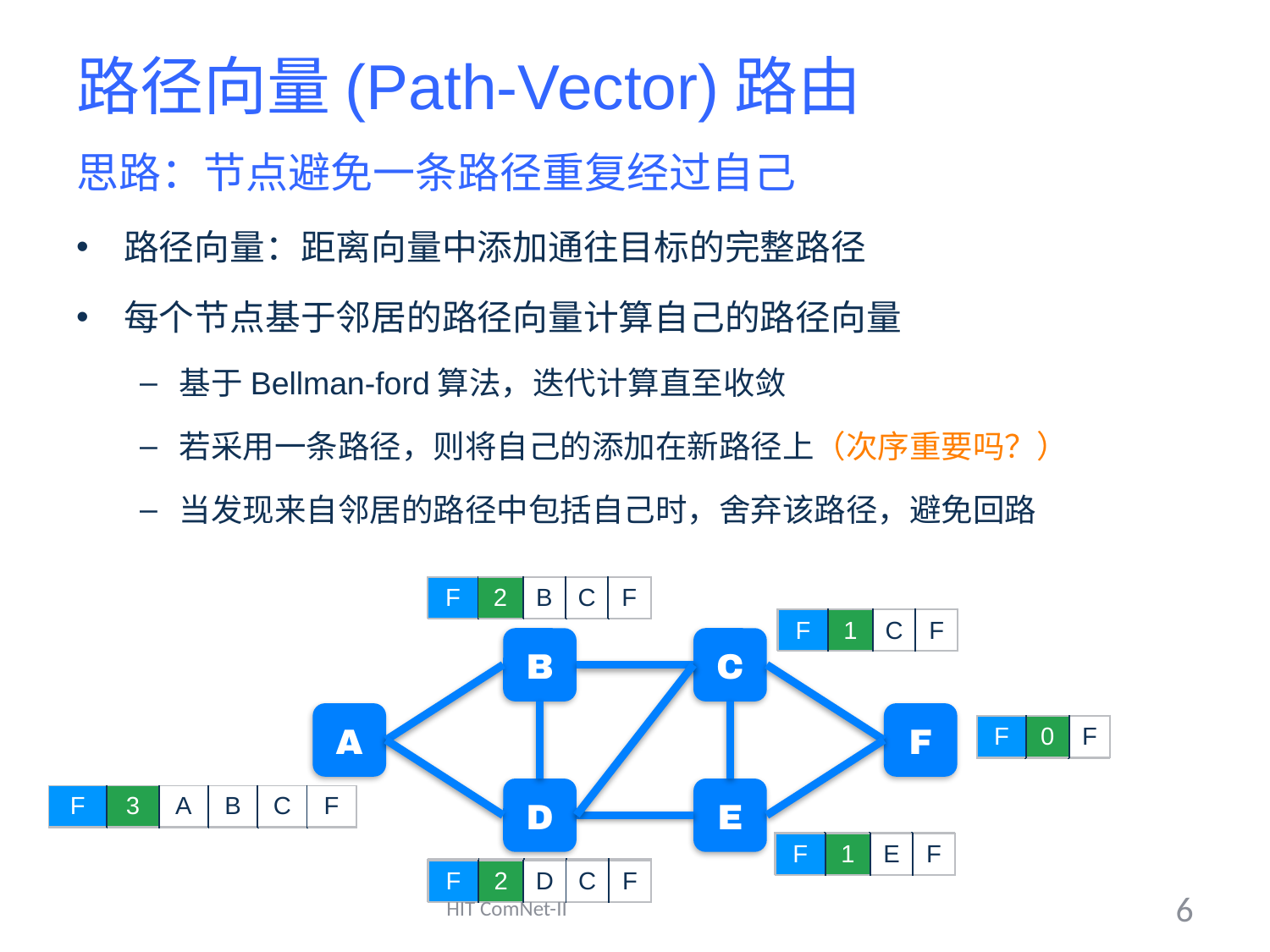

# 路径向量(Path-Vector)路由
思路：节点避免一条路径重复经过自己
路径向量：距离向量中添加通往目标的完整路径
每个节点基于邻居的路径向量计算自己的路径向量
基于Bellman-ford算法，迭代计算直至收敛
若采用一条路径，则将自己的添加在新路径上（次序重要吗？）
当发现来自邻居的路径中包括自己时，舍弃该路径，避免回路
| F | 2 | B | C | F |
| --- | --- | --- | --- | --- |
| F | 2 | B | C | F |
| --- | --- | --- | --- | --- |
| F | 2 | B | C | F |
| --- | --- | --- | --- | --- |
| F | 1 | C | F |
| --- | --- | --- | --- |
| F | 1 | C | F |
| --- | --- | --- | --- |
| F | 1 | C | F |
| --- | --- | --- | --- |
| F | 1 | C | F |
| --- | --- | --- | --- |
B
C
A
F
D
E
| F | 0 | F |
| --- | --- | --- |
| F | 0 | F |
| --- | --- | --- |
| F | 0 | F |
| --- | --- | --- |
| F | 3 | A | B | C | F |
| --- | --- | --- | --- | --- | --- |
| F | 3 | A | B | C | F |
| --- | --- | --- | --- | --- | --- |
| F | 1 | E | F |
| --- | --- | --- | --- |
| F | 1 | E | F |
| --- | --- | --- | --- |
| F | 1 | E | F |
| --- | --- | --- | --- |
| F | 2 | D | C | F |
| --- | --- | --- | --- | --- |
| F | 2 | D | C | F |
| --- | --- | --- | --- | --- |
| F | 2 | D | C | F |
| --- | --- | --- | --- | --- |
| F | 2 | D | C | F |
| --- | --- | --- | --- | --- |
| F | 2 | D | C | F |
| --- | --- | --- | --- | --- |
HIT ComNet-II
6